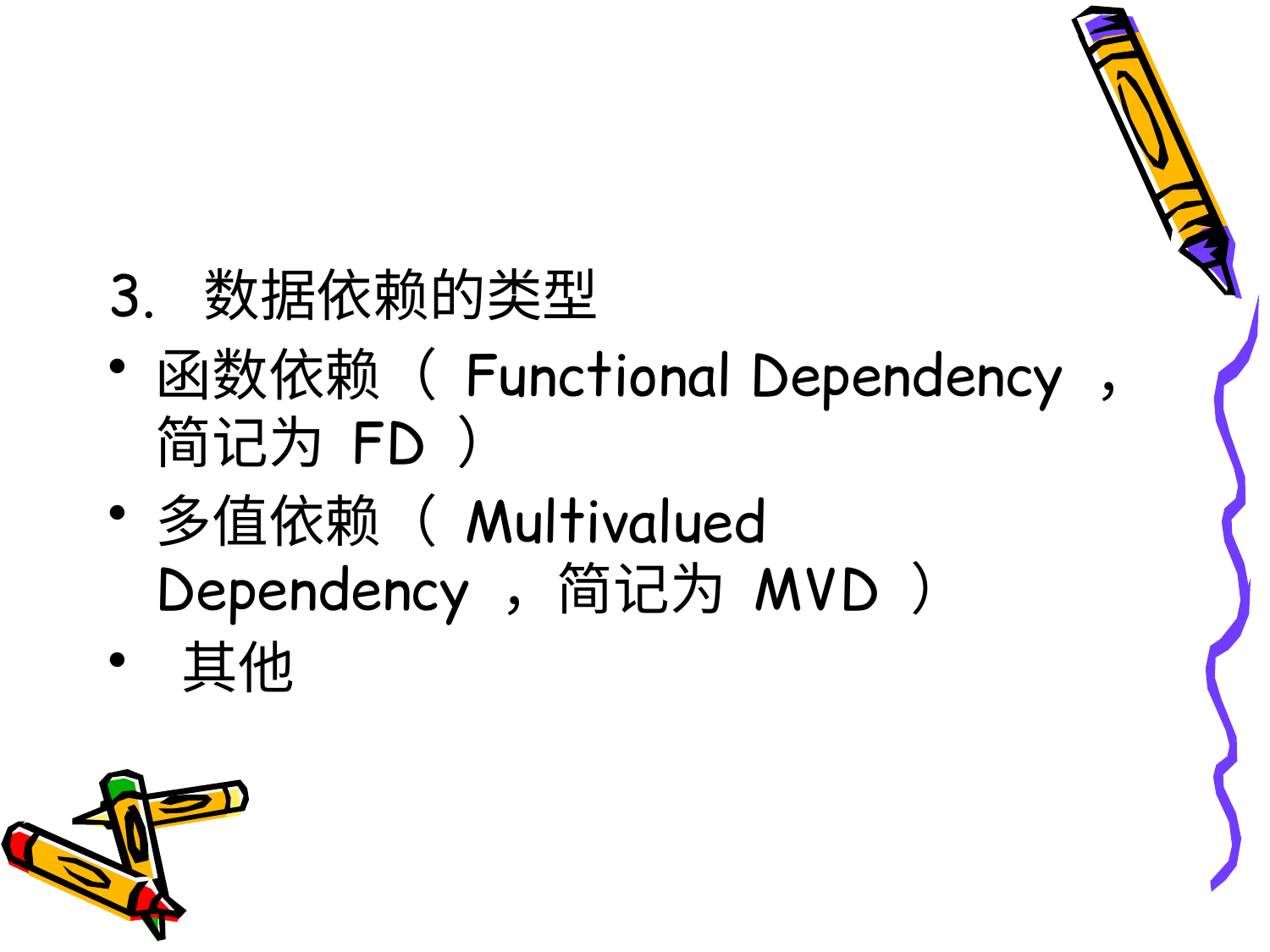

#
3.  数据依赖的类型
函数依赖（ Functional Dependency ，简记为 FD ）
多值依赖（ Multivalued Dependency ，简记为 MVD ）
 其他